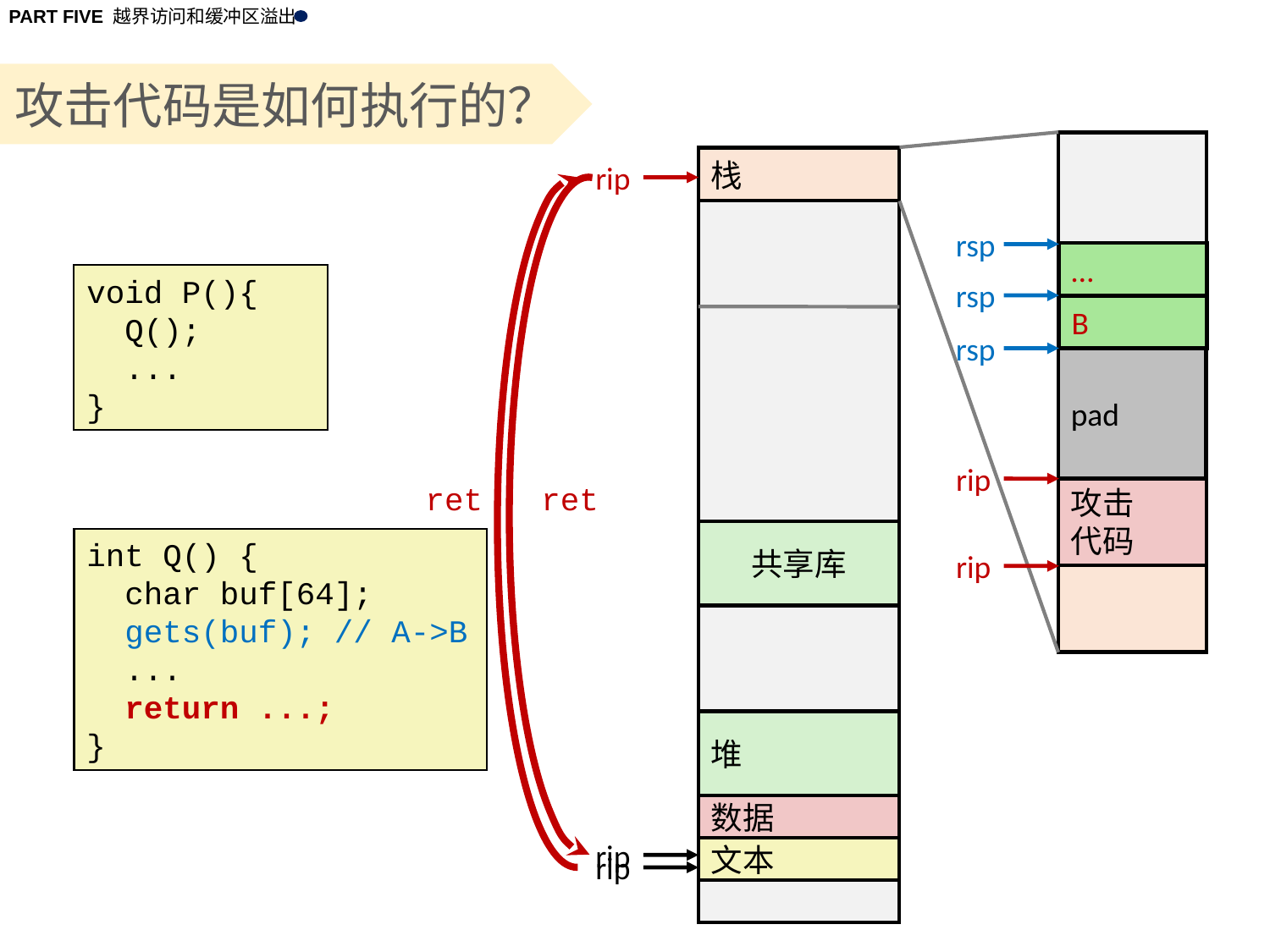

PART FIVE 越界访问和缓冲区溢出

攻击代码是如何执行的？

…
A
B
A B

pad
攻击
代码

栈
rip

ret

rsp

void P(){
  Q();
  ...
}
rsp

rsp

rip

ret
共享库
int Q() {
  char buf[64];
  gets(buf); // A->B
  ...
  return ...;
}
rip

堆
数据
rip

文本
rip